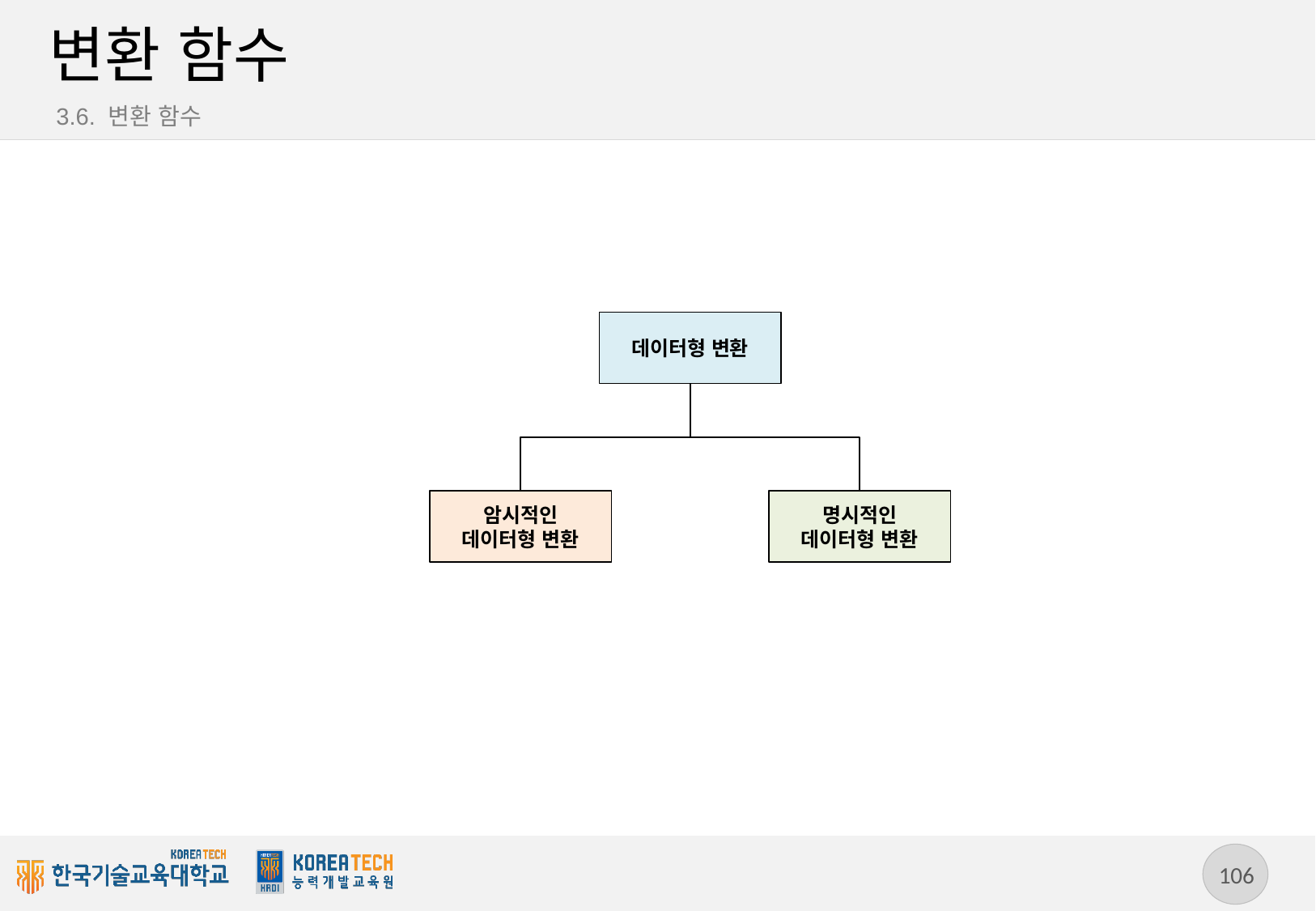

# 변환 함수
3.6. 변환 함수

데이터형 변환
암시적인
데이터형 변환
명시적인
데이터형 변환